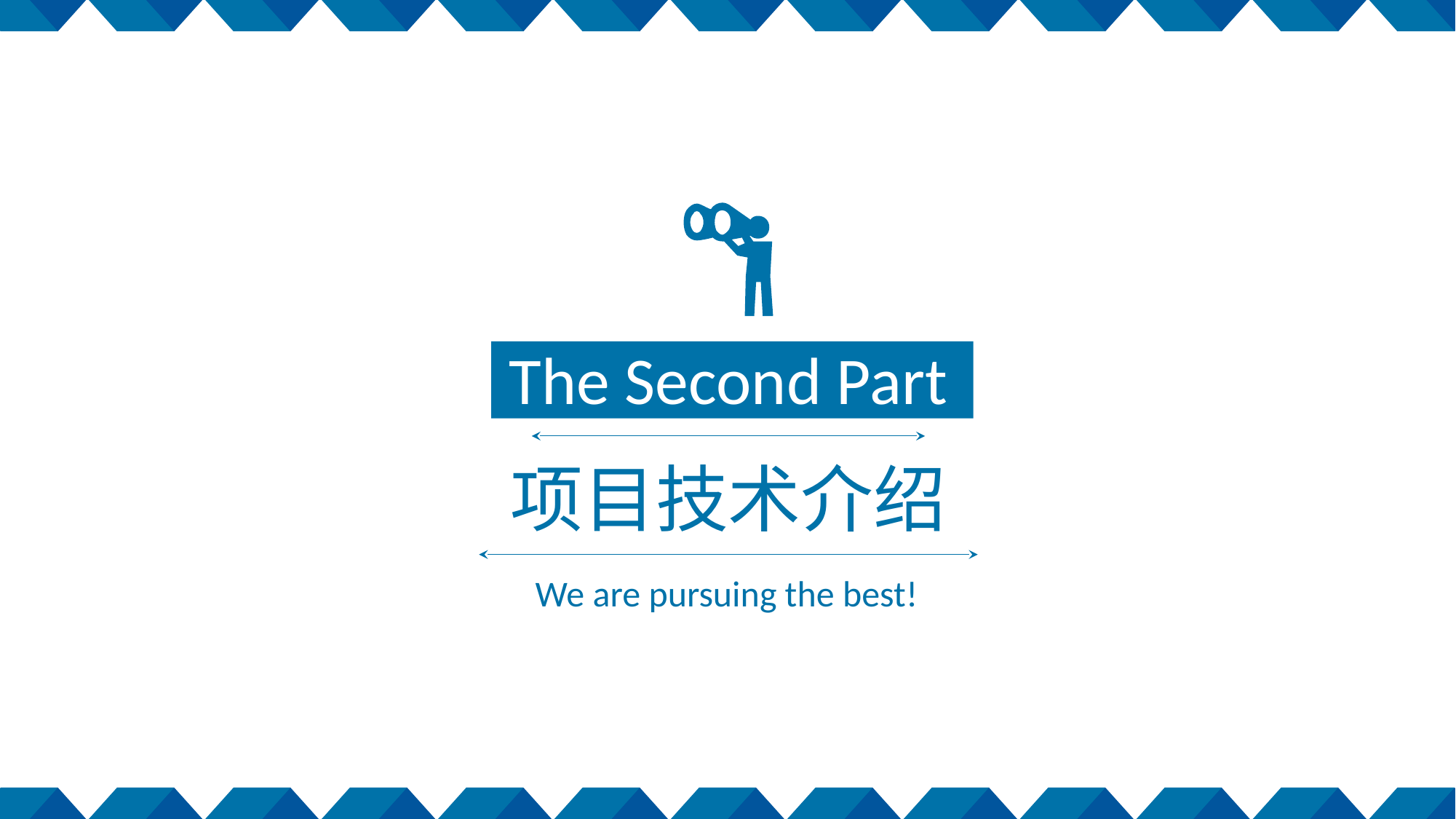

The Second Part

项目技术介绍
We are pursuing the best!